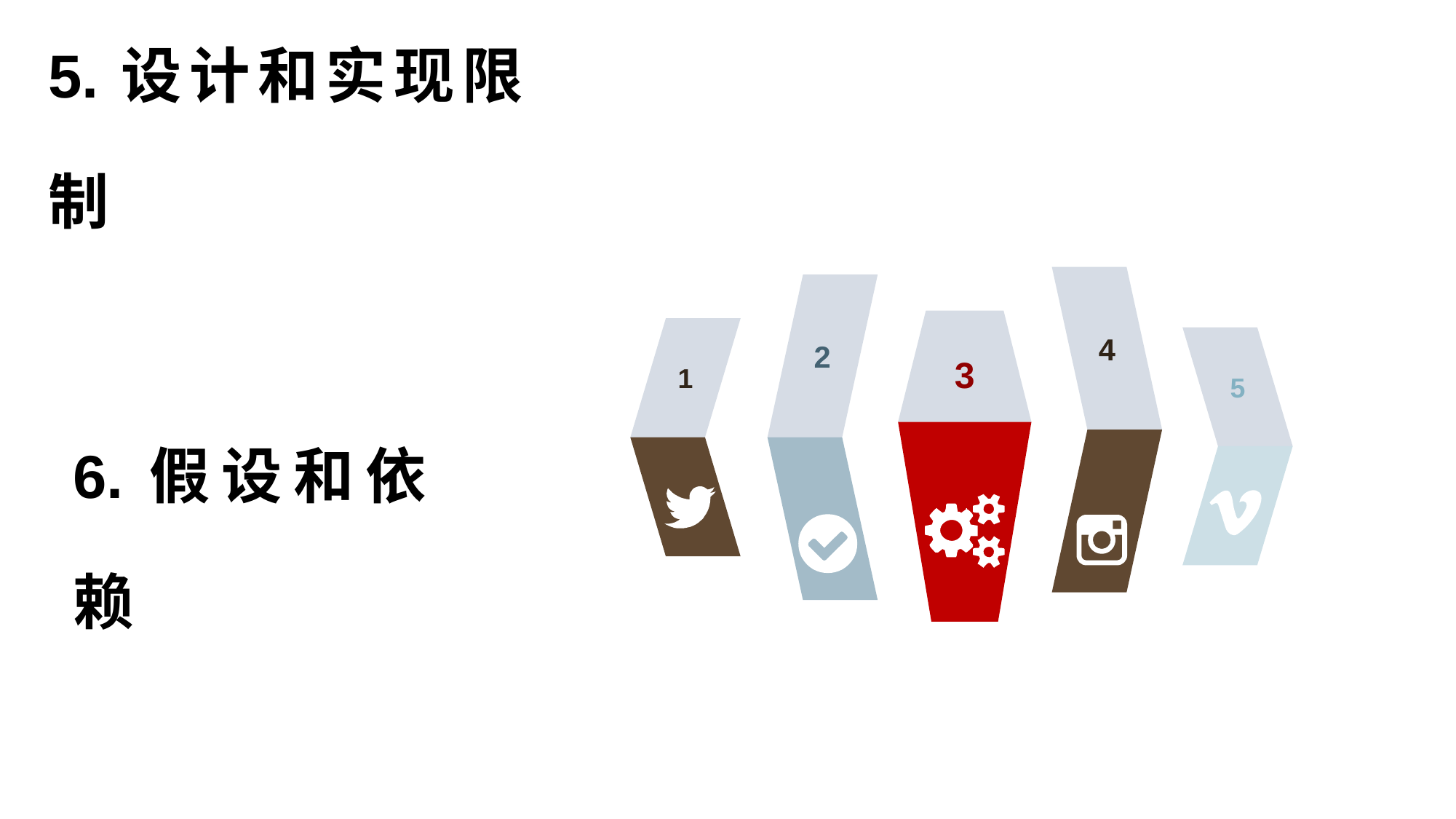

5.设计和实现限制
4

2

3

1

5

6.假设和依赖